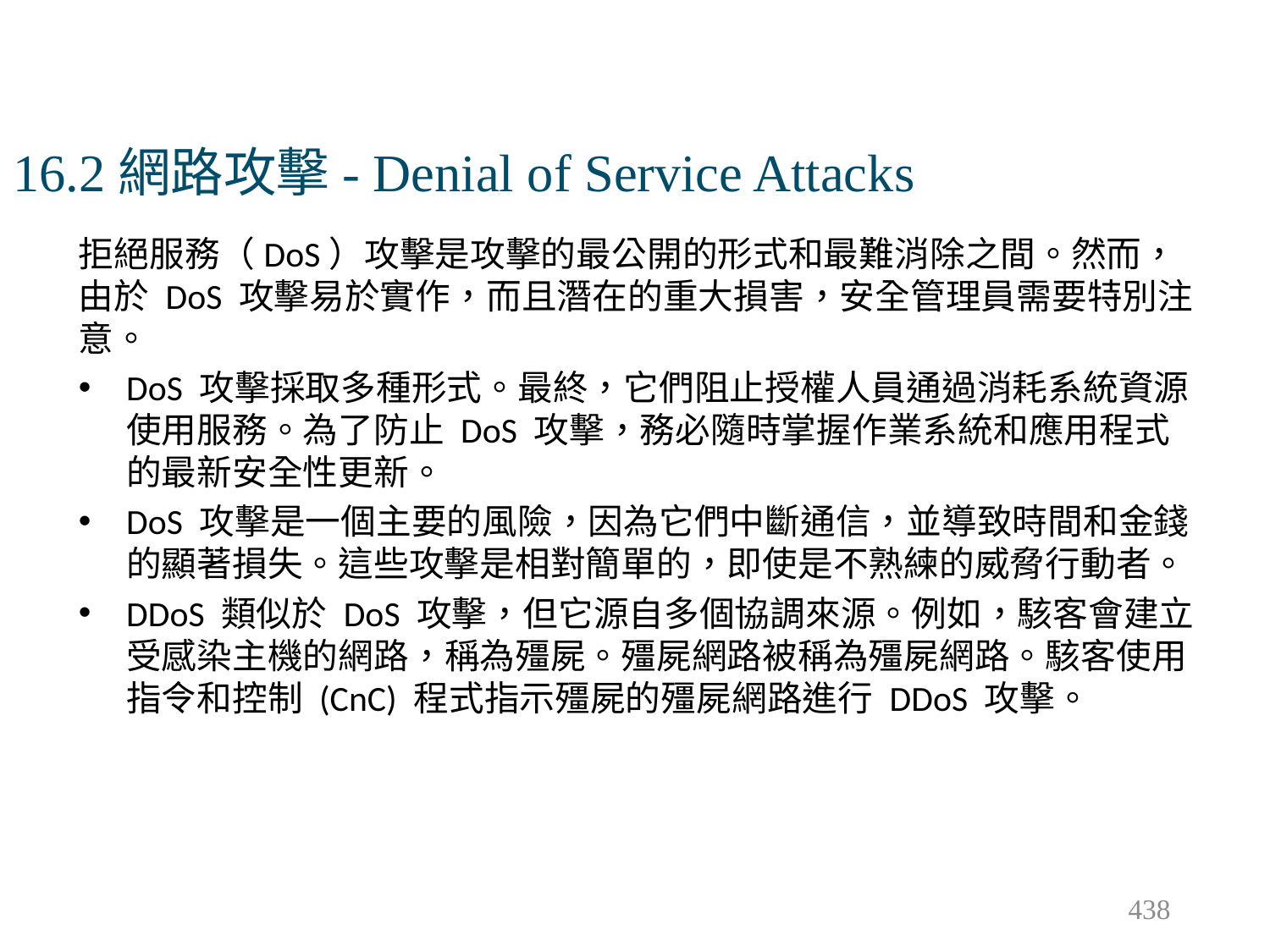

# 16.2網路攻擊- Denial of Service Attacks
拒絕服務（DoS）攻擊是攻擊的最公開的形式和最難消除之間。然而，由於 DoS 攻擊易於實作，而且潛在的重大損害，安全管理員需要特別注意。
DoS 攻擊採取多種形式。最終，它們阻止授權人員通過消耗系統資源使用服務。為了防止 DoS 攻擊，務必隨時掌握作業系統和應用程式的最新安全性更新。
DoS 攻擊是一個主要的風險，因為它們中斷通信，並導致時間和金錢的顯著損失。這些攻擊是相對簡單的，即使是不熟練的威脅行動者。
DDoS 類似於 DoS 攻擊，但它源自多個協調來源。例如，駭客會建立受感染主機的網路，稱為殭屍。殭屍網路被稱為殭屍網路。駭客使用指令和控制 (CnC) 程式指示殭屍的殭屍網路進行 DDoS 攻擊。
438